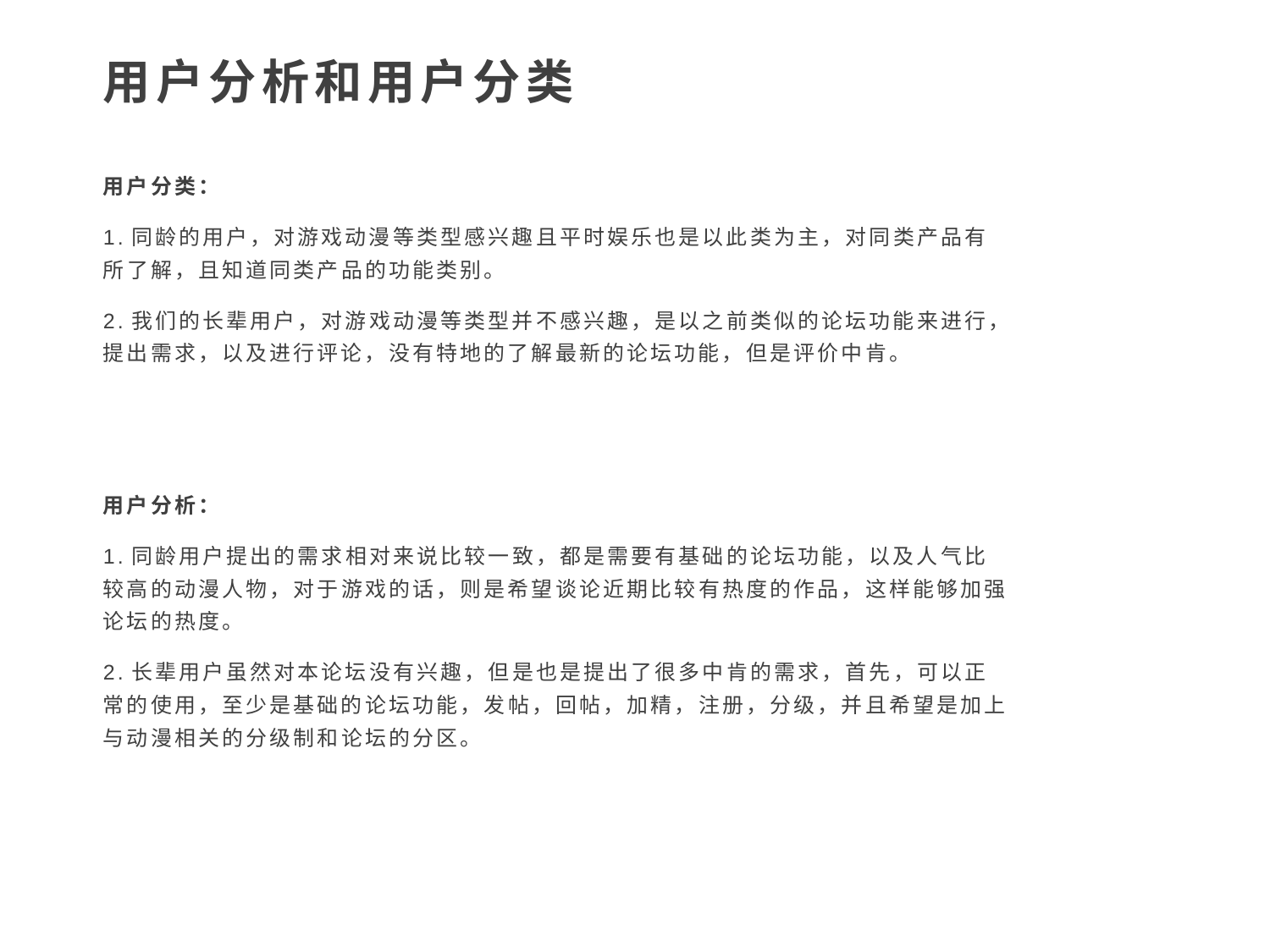

用户分析和用户分类
用户分类：
1.同龄的用户，对游戏动漫等类型感兴趣且平时娱乐也是以此类为主，对同类产品有所了解，且知道同类产品的功能类别。
2.我们的长辈用户，对游戏动漫等类型并不感兴趣，是以之前类似的论坛功能来进行，提出需求，以及进行评论，没有特地的了解最新的论坛功能，但是评价中肯。

用户分析：
1.同龄用户提出的需求相对来说比较一致，都是需要有基础的论坛功能，以及人气比较高的动漫人物，对于游戏的话，则是希望谈论近期比较有热度的作品，这样能够加强论坛的热度。
2.长辈用户虽然对本论坛没有兴趣，但是也是提出了很多中肯的需求，首先，可以正常的使用，至少是基础的论坛功能，发帖，回帖，加精，注册，分级，并且希望是加上与动漫相关的分级制和论坛的分区。